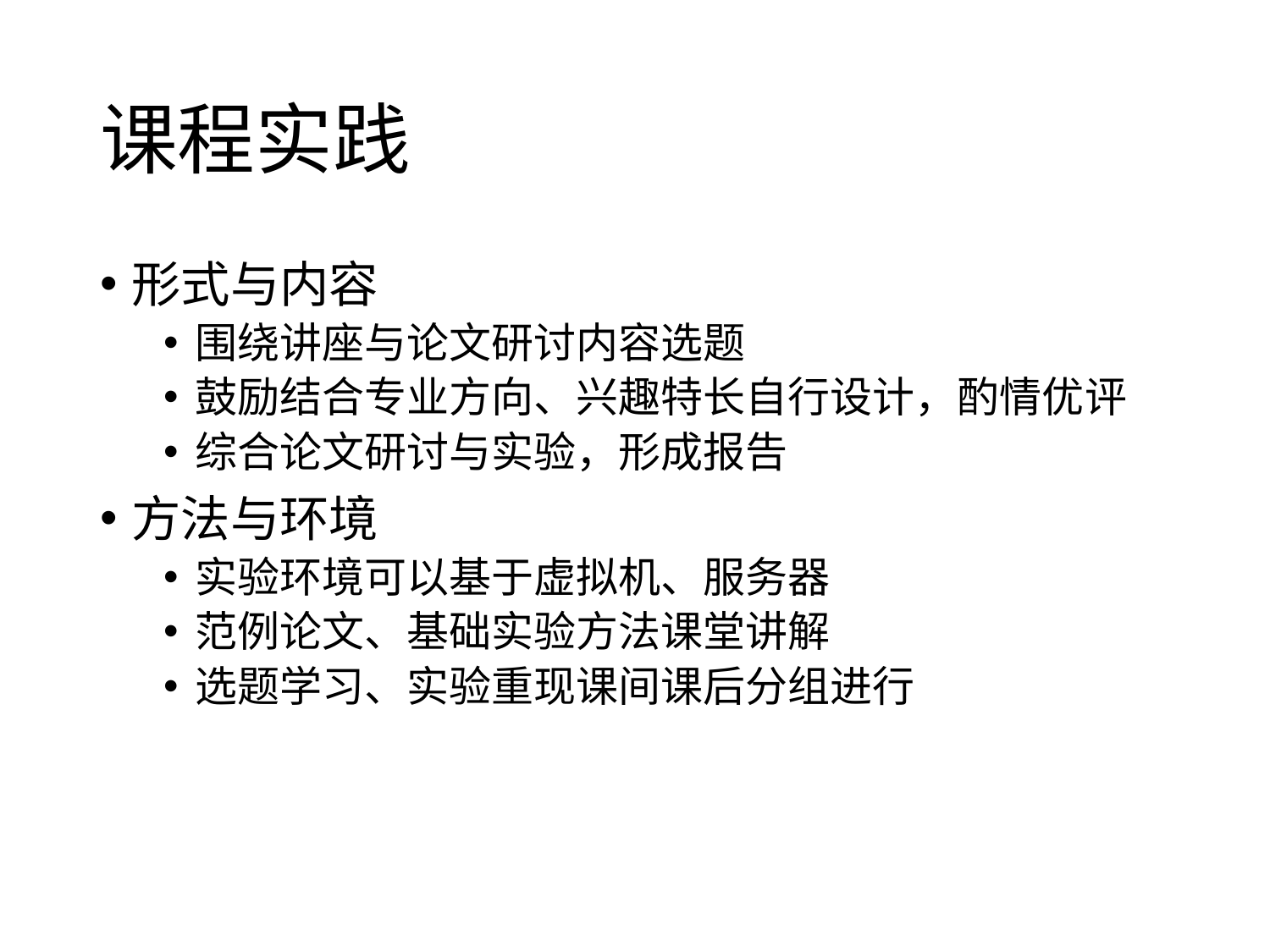

# 课程实践
形式与内容
围绕讲座与论文研讨内容选题
鼓励结合专业方向、兴趣特长自行设计，酌情优评
综合论文研讨与实验，形成报告
方法与环境
实验环境可以基于虚拟机、服务器
范例论文、基础实验方法课堂讲解
选题学习、实验重现课间课后分组进行